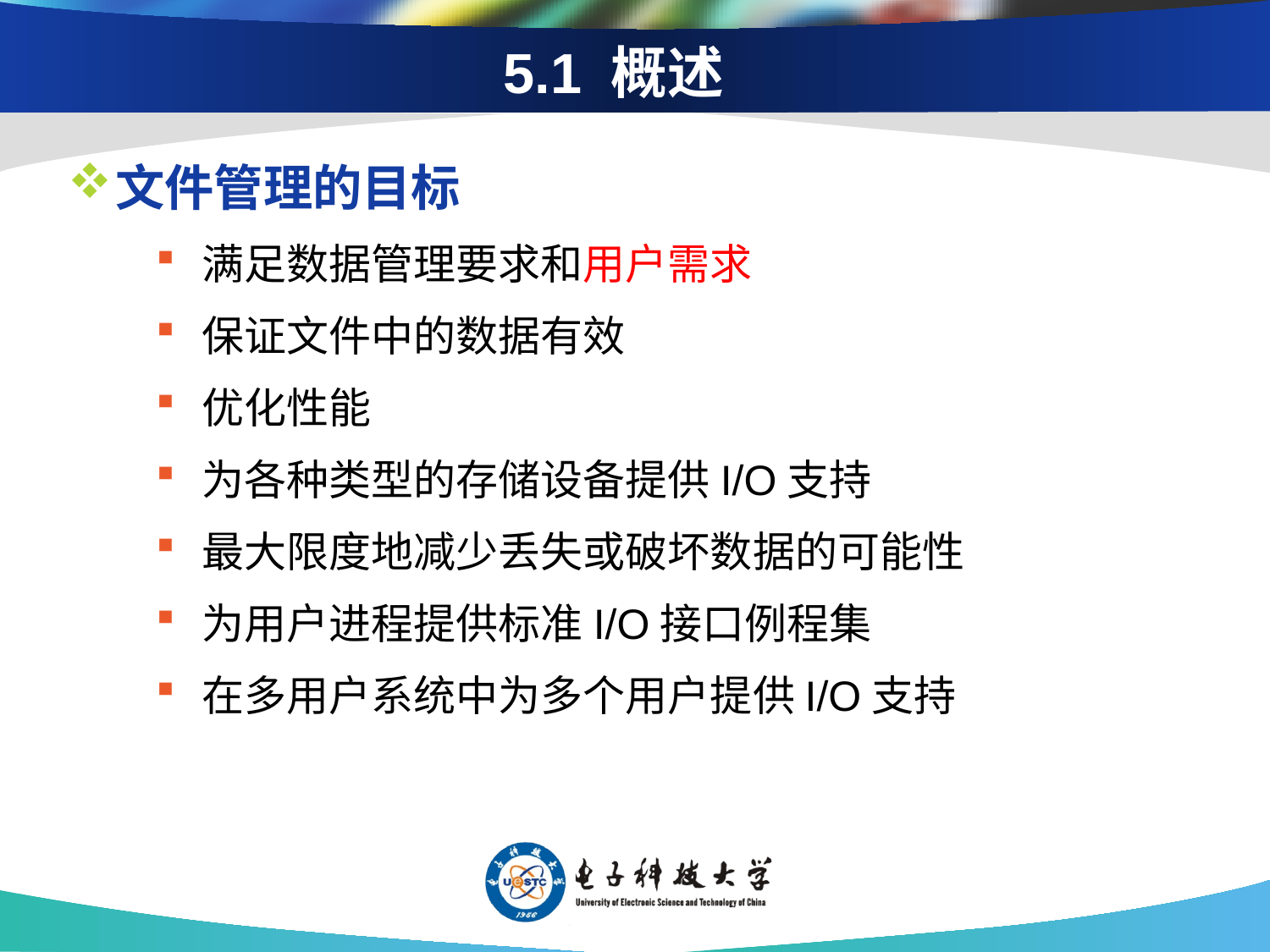

# 5.1 概述
文件管理的目标
满足数据管理要求和用户需求
保证文件中的数据有效
优化性能
为各种类型的存储设备提供I/O支持
最大限度地减少丢失或破坏数据的可能性
为用户进程提供标准I/O接口例程集
在多用户系统中为多个用户提供I/O支持